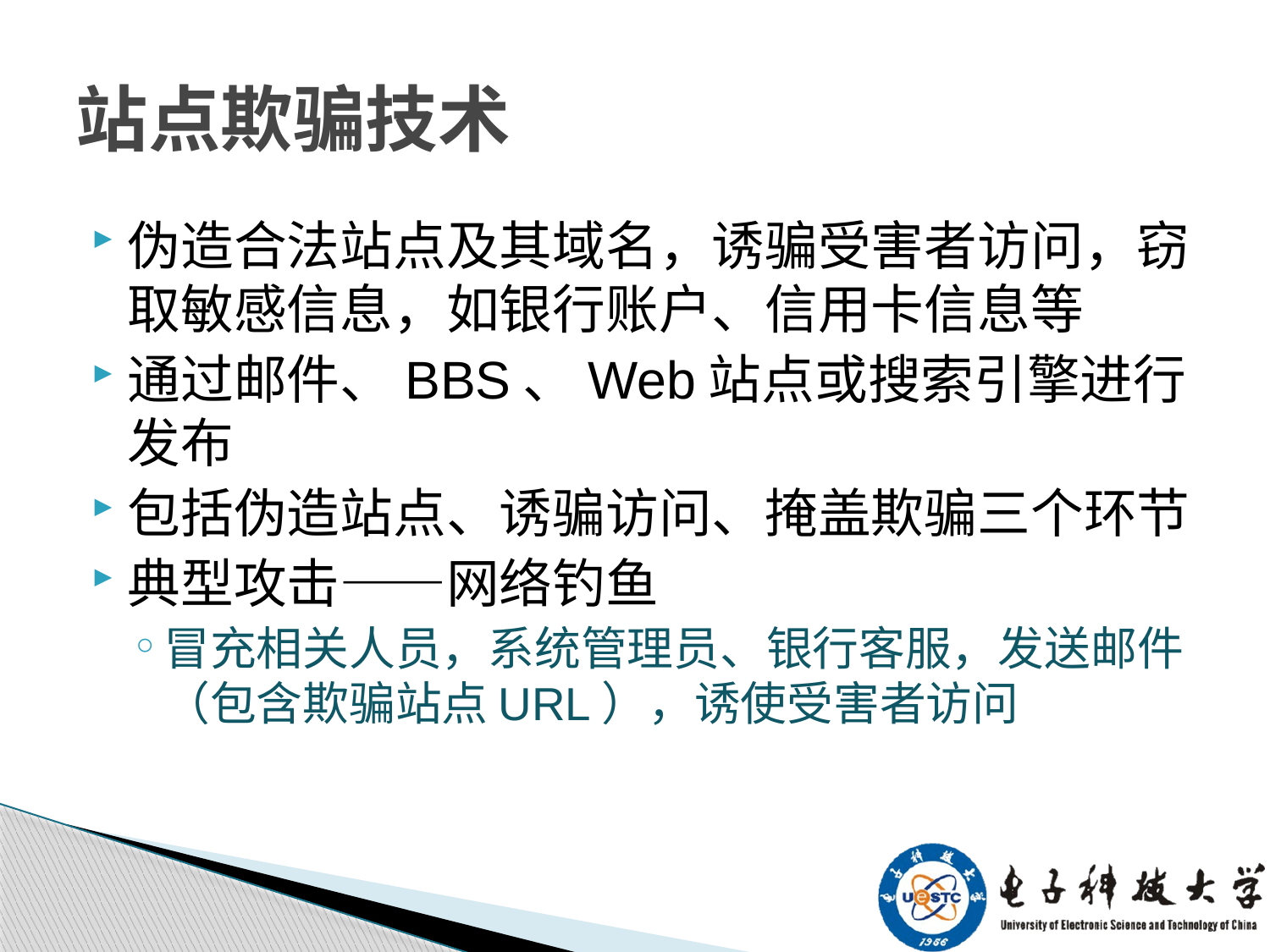

# 站点欺骗技术
伪造合法站点及其域名，诱骗受害者访问，窃取敏感信息，如银行账户、信用卡信息等
通过邮件、BBS、Web站点或搜索引擎进行发布
包括伪造站点、诱骗访问、掩盖欺骗三个环节
典型攻击——网络钓鱼
冒充相关人员，系统管理员、银行客服，发送邮件（包含欺骗站点URL），诱使受害者访问
268